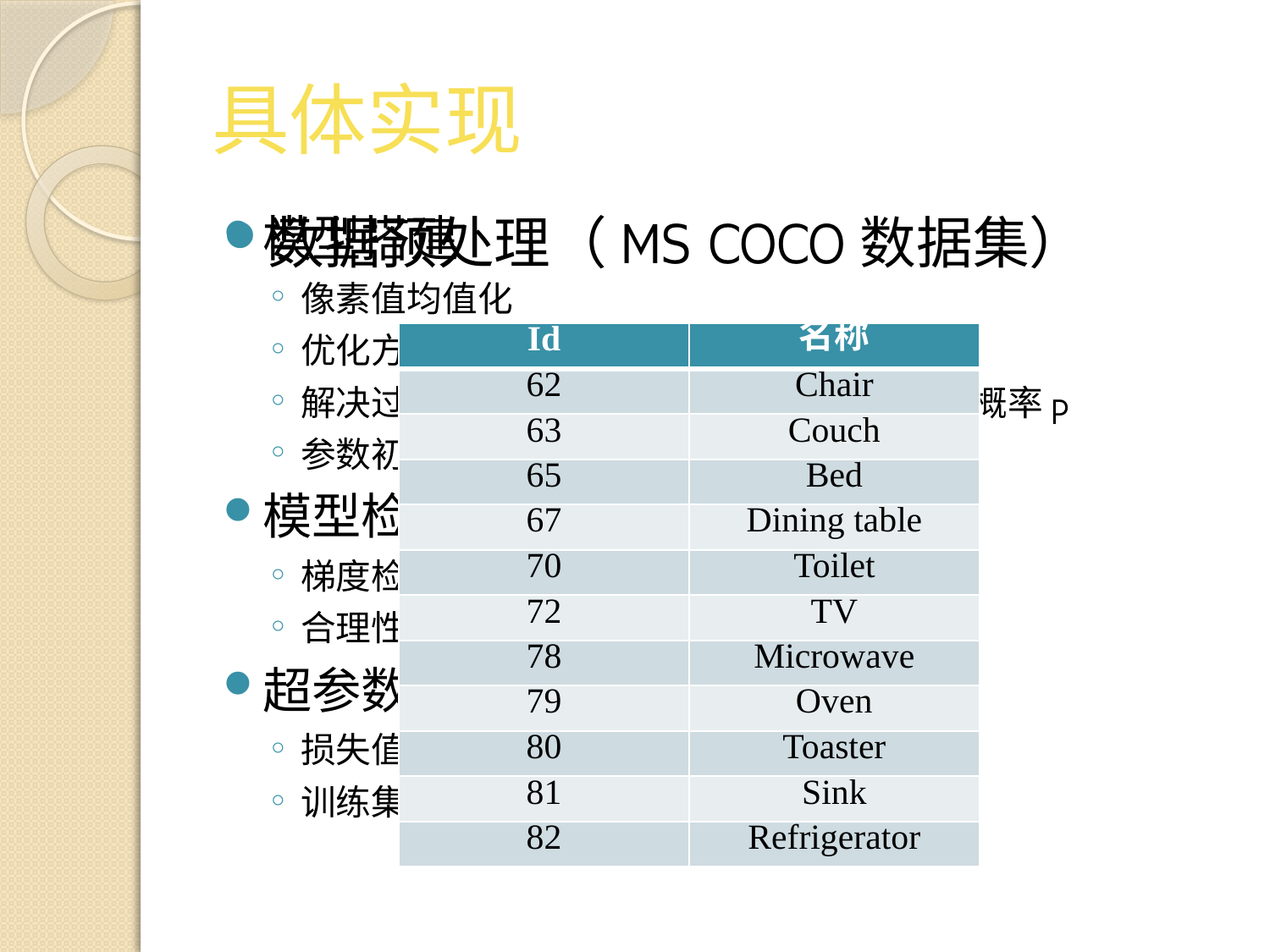

# 具体实现
模型搭建
像素值均值化
优化方式：Nesterov Momentum和Adam
解决过拟合：L2正则化程度λ  、随机失活概率p
参数初始化：权重W、偏置b
模型检查
梯度检查
合理性检查：对小数据子集进行过拟合
超参数调优
损失值
训练集和验证集的准确率

数据预处理（MS COCO数据集）
| Id | 名称 |
| --- | --- |
| 62 | Chair |
| 63 | Couch |
| 65 | Bed |
| 67 | Dining table |
| 70 | Toilet |
| 72 | TV |
| 78 | Microwave |
| 79 | Oven |
| 80 | Toaster |
| 81 | Sink |
| 82 | Refrigerator |